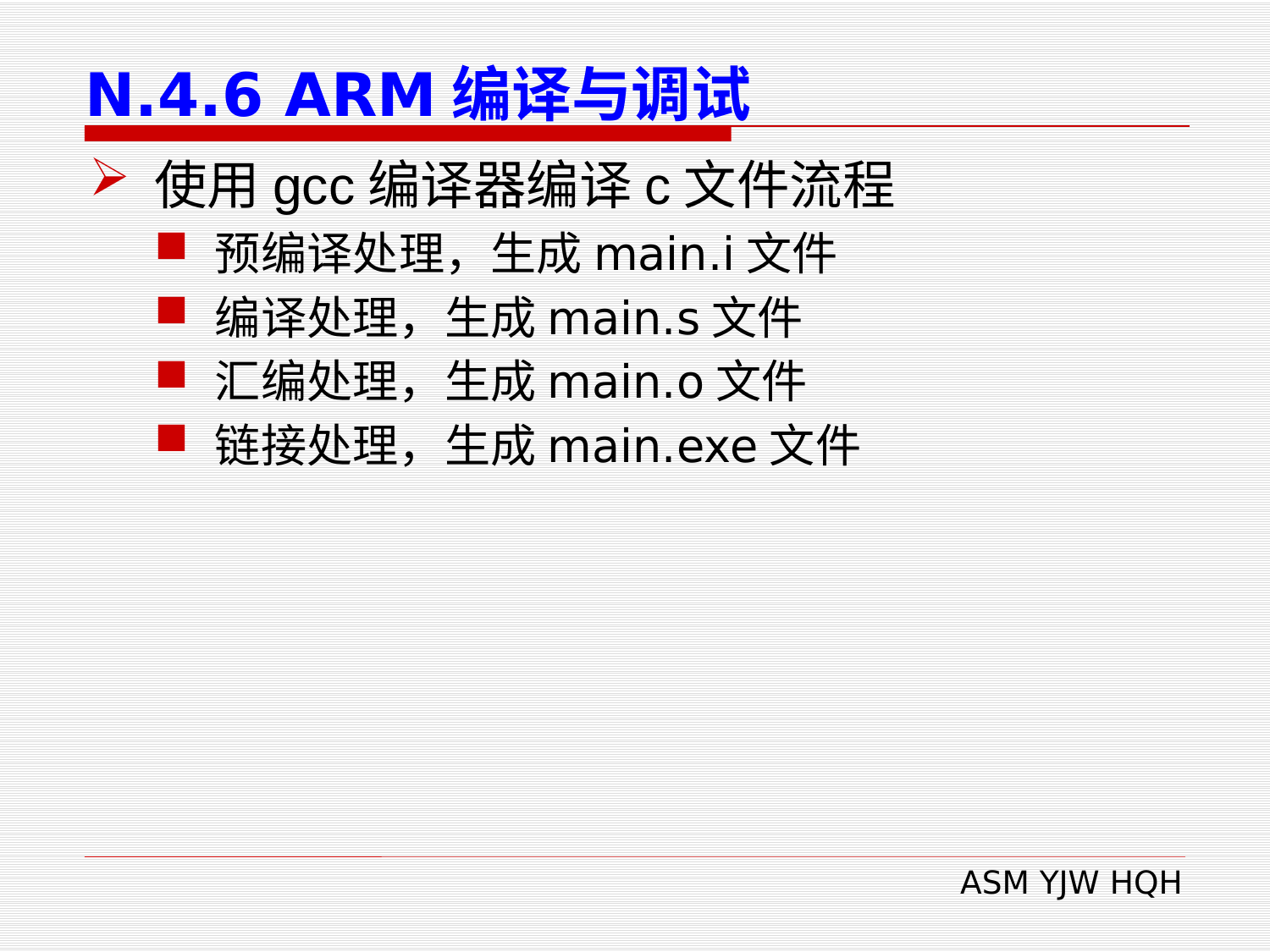

# N.4.6 ARM编译与调试
使用gcc编译器编译c文件流程
预编译处理，生成main.i文件
编译处理，生成main.s文件
汇编处理，生成main.o文件
链接处理，生成main.exe文件